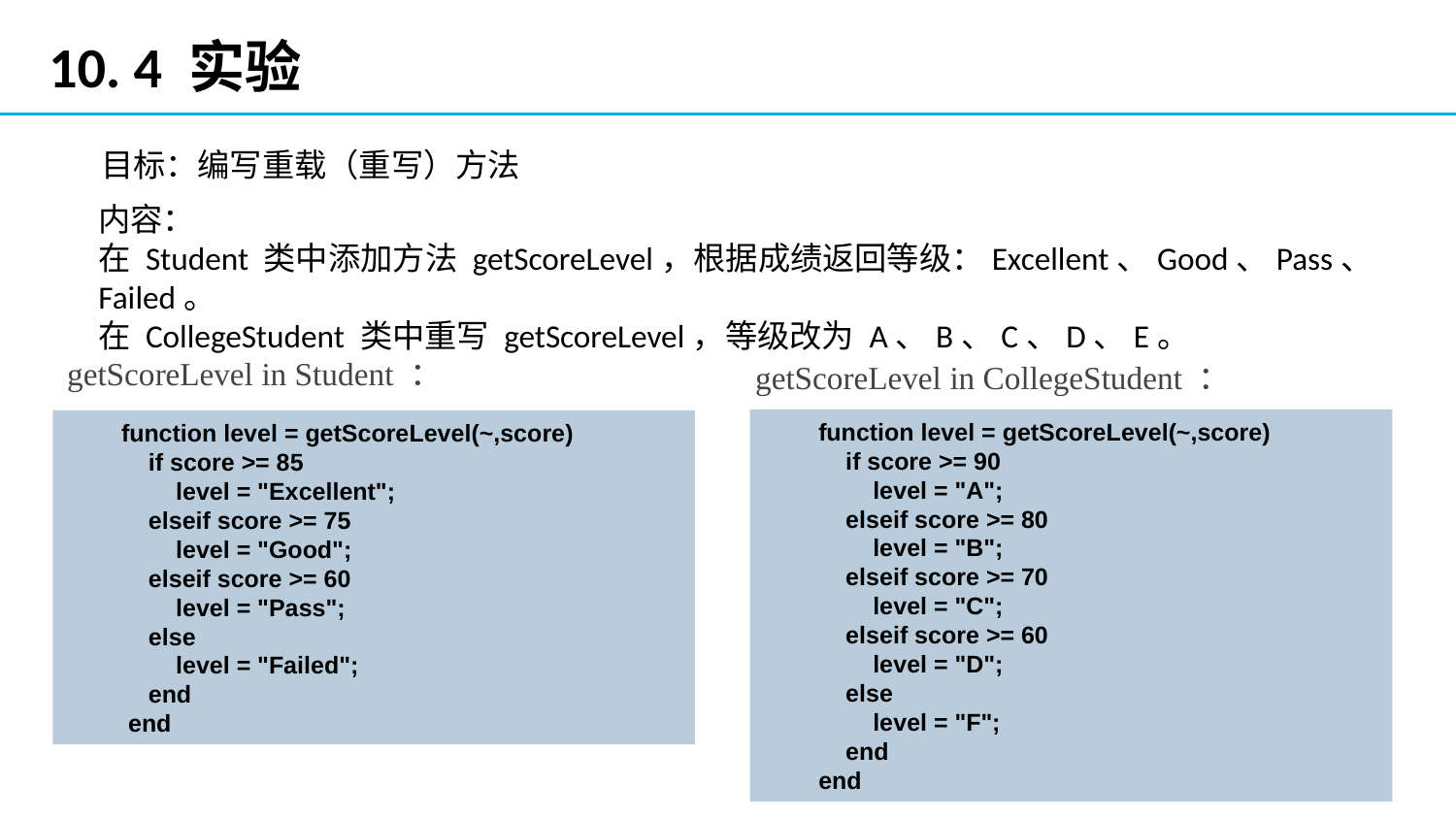

# 10. 4 实验
目标：编写重载（重写）方法
内容：
在 Student 类中添加方法 getScoreLevel，根据成绩返回等级：Excellent、Good、Pass、Failed。
在 CollegeStudent 类中重写 getScoreLevel，等级改为 A、B、C、D、E。
getScoreLevel in Student ：
getScoreLevel in CollegeStudent ：
        function level = getScoreLevel(~,score)
            if score >= 90
                level = "A";
            elseif score >= 80
                level = "B";
            elseif score >= 70
                level = "C";
            elseif score >= 60
                level = "D";
            else
                level = "F";
            end
        end
        function level = getScoreLevel(~,score)
            if score >= 85
                level = "Excellent";
            elseif score >= 75
                level = "Good";
            elseif score >= 60
                level = "Pass";
            else
                level = "Failed";
            end
         end
运行结果：